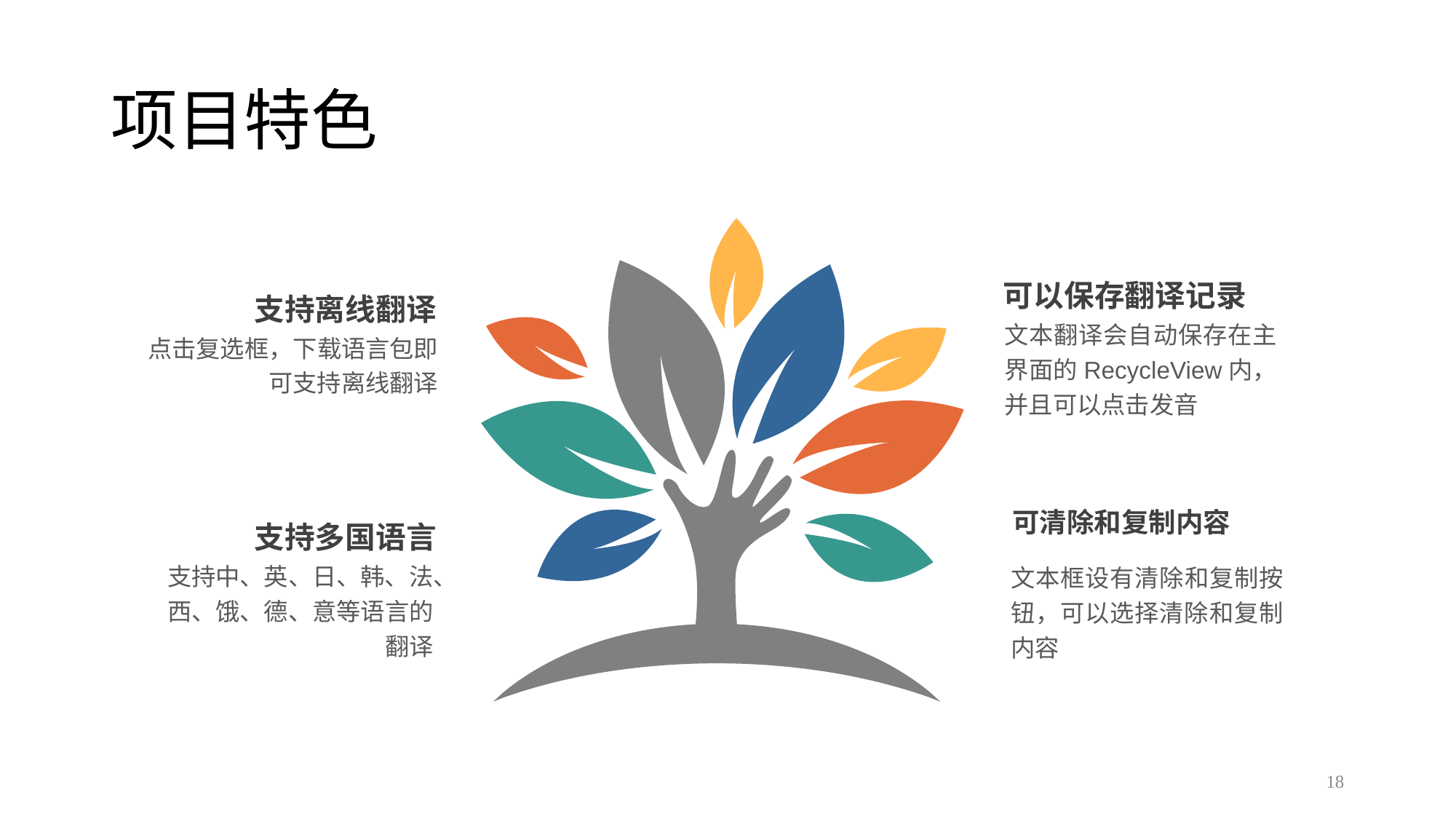

# 项目特色

可以保存翻译记录
文本翻译会自动保存在主界面的RecycleView内，并且可以点击发音
支持离线翻译
点击复选框，下载语言包即可支持离线翻译
可清除和复制内容
支持多国语言
支持中、英、日、韩、法、西、饿、德、意等语言的翻译

文本框设有清除和复制按钮，可以选择清除和复制内容
18